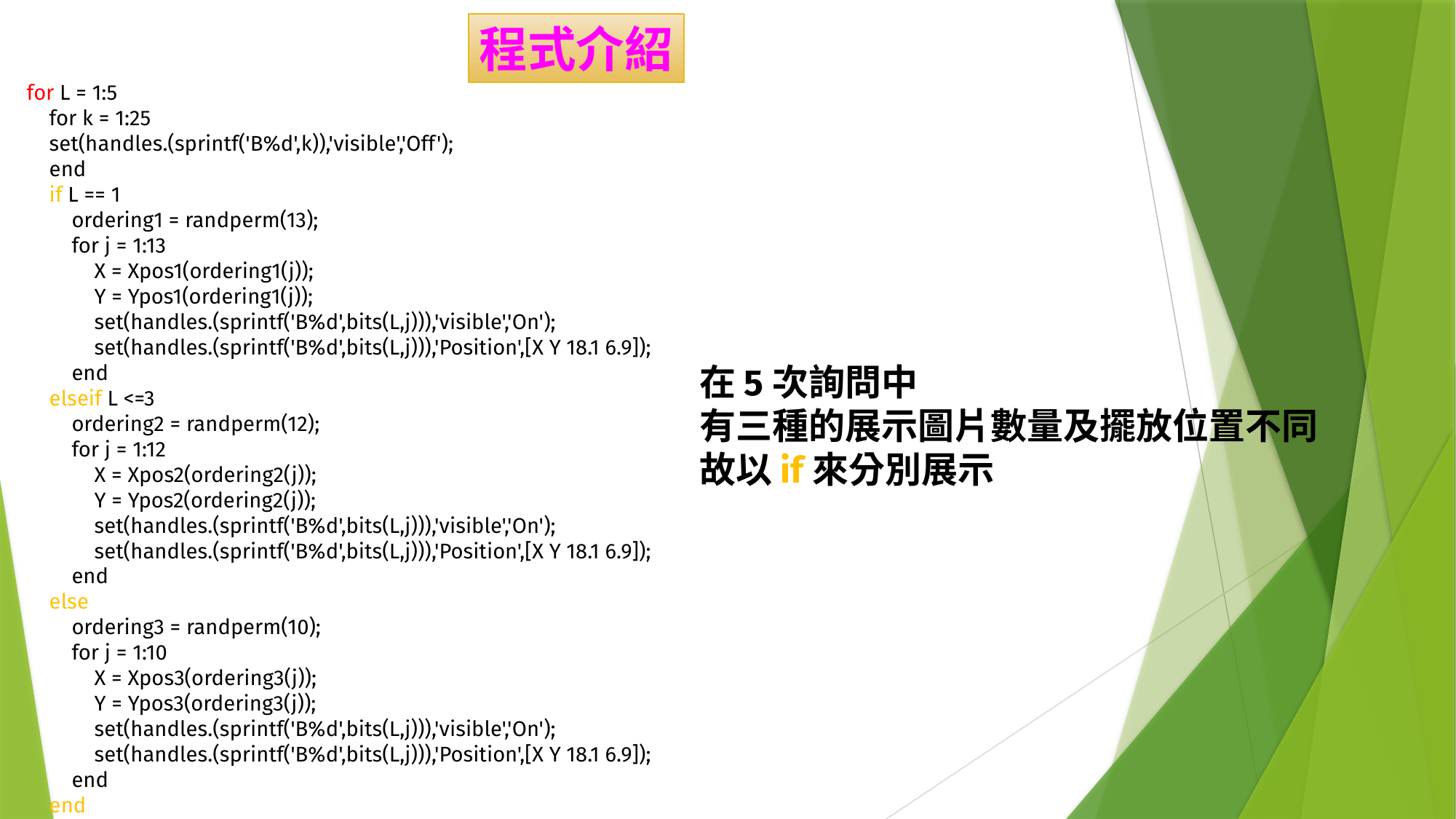

程式介紹
for L = 1:5
    for k = 1:25
    set(handles.(sprintf('B%d',k)),'visible','Off');
    end
    if L == 1
        ordering1 = randperm(13);
        for j = 1:13
            X = Xpos1(ordering1(j));
            Y = Ypos1(ordering1(j));
            set(handles.(sprintf('B%d',bits(L,j))),'visible','On');
            set(handles.(sprintf('B%d',bits(L,j))),'Position',[X Y 18.1 6.9]);
        end
    elseif L <=3
        ordering2 = randperm(12);
        for j = 1:12
            X = Xpos2(ordering2(j));
            Y = Ypos2(ordering2(j));
            set(handles.(sprintf('B%d',bits(L,j))),'visible','On');
            set(handles.(sprintf('B%d',bits(L,j))),'Position',[X Y 18.1 6.9]);
        end
    else
        ordering3 = randperm(10);
        for j = 1:10
            X = Xpos3(ordering3(j));
            Y = Ypos3(ordering3(j));
            set(handles.(sprintf('B%d',bits(L,j))),'visible','On');
            set(handles.(sprintf('B%d',bits(L,j))),'Position',[X Y 18.1 6.9]);
        end
    end
在5次詢問中
有三種的展示圖片數量及擺放位置不同
故以if來分別展示